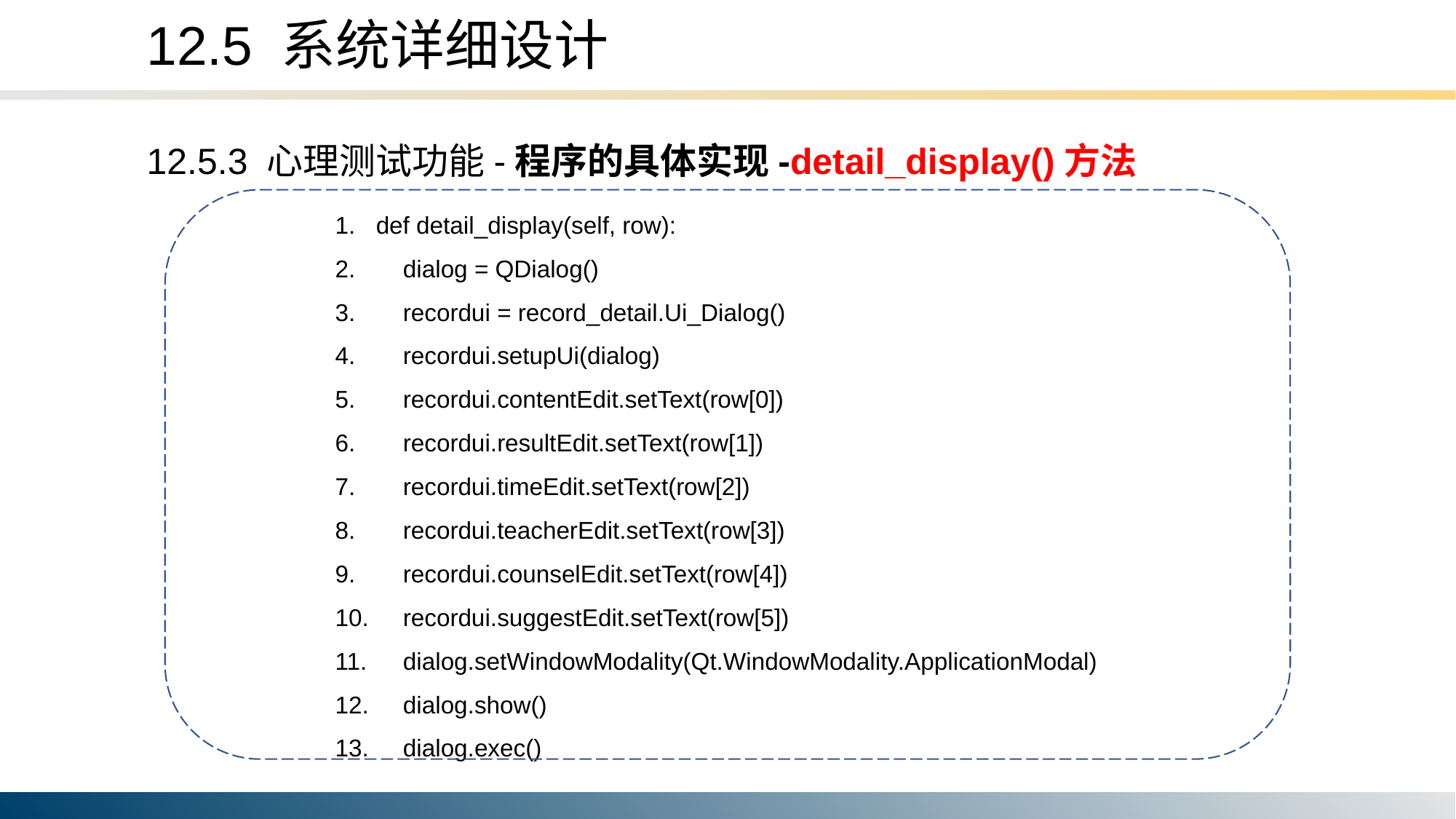

12.5 系统详细设计
12.5.3 心理测试功能-程序的具体实现-detail_display()方法

def detail_display(self, row):
    dialog = QDialog()
    recordui = record_detail.Ui_Dialog()
    recordui.setupUi(dialog)
    recordui.contentEdit.setText(row[0])
    recordui.resultEdit.setText(row[1])
    recordui.timeEdit.setText(row[2])
    recordui.teacherEdit.setText(row[3])
    recordui.counselEdit.setText(row[4])
    recordui.suggestEdit.setText(row[5])
    dialog.setWindowModality(Qt.WindowModality.ApplicationModal)
    dialog.show()
    dialog.exec()